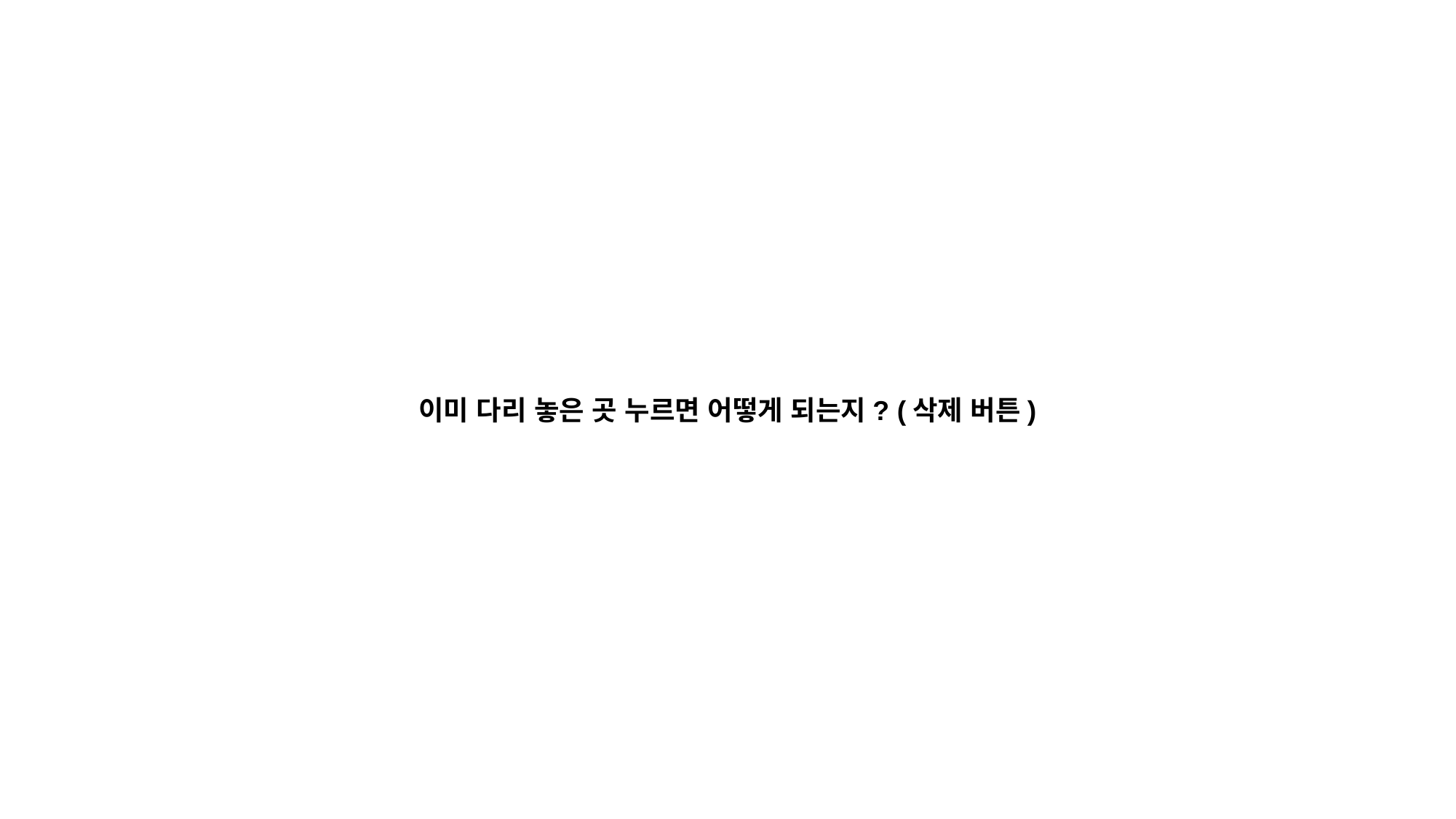

이미 다리 놓은 곳 누르면 어떻게 되는지? (삭제 버튼)